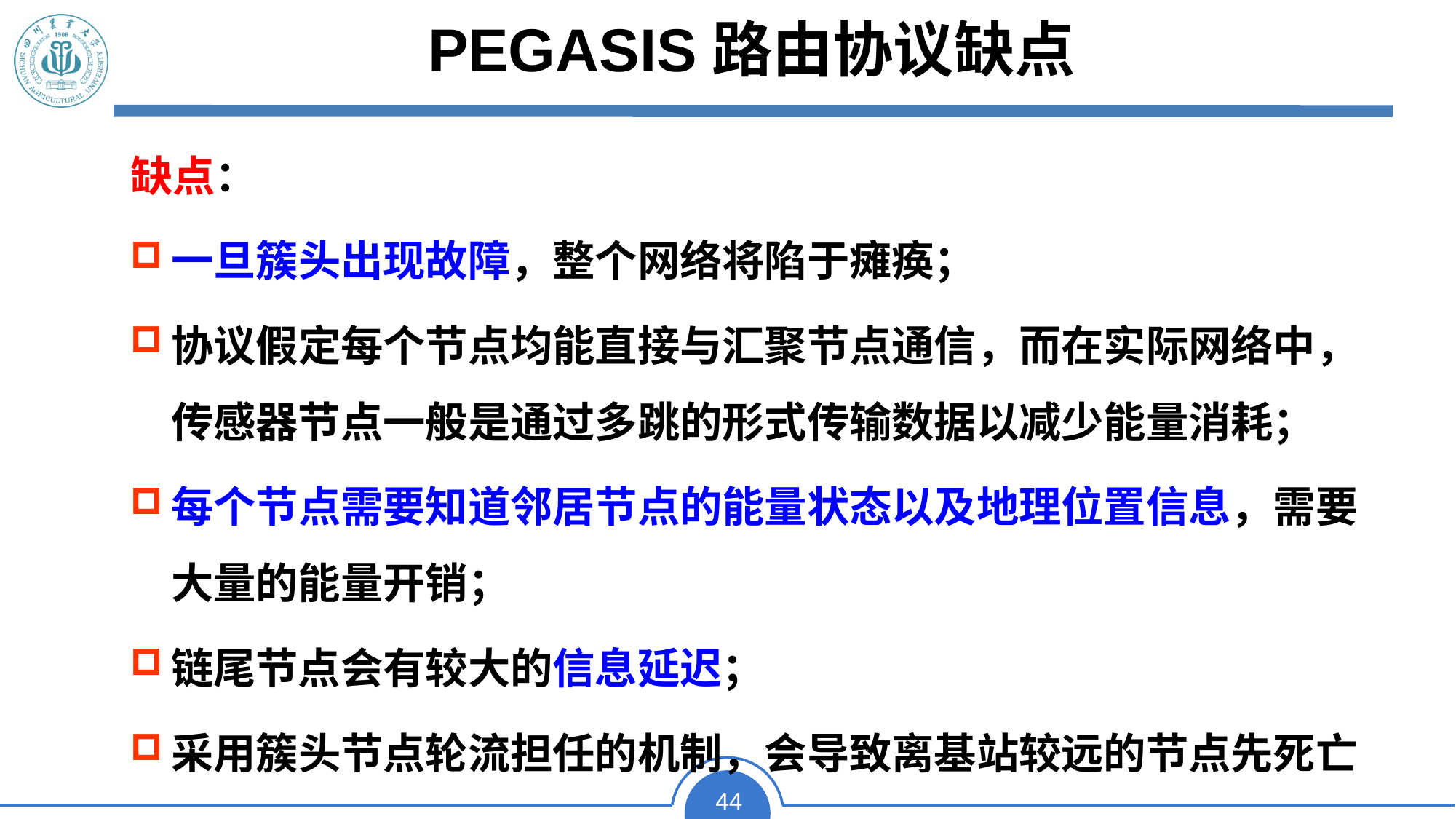

# PEGASIS路由协议缺点
缺点：
一旦簇头出现故障，整个网络将陷于瘫痪；
协议假定每个节点均能直接与汇聚节点通信，而在实际网络中，传感器节点一般是通过多跳的形式传输数据以减少能量消耗；
每个节点需要知道邻居节点的能量状态以及地理位置信息，需要大量的能量开销；
链尾节点会有较大的信息延迟；
采用簇头节点轮流担任的机制，会导致离基站较远的节点先死亡